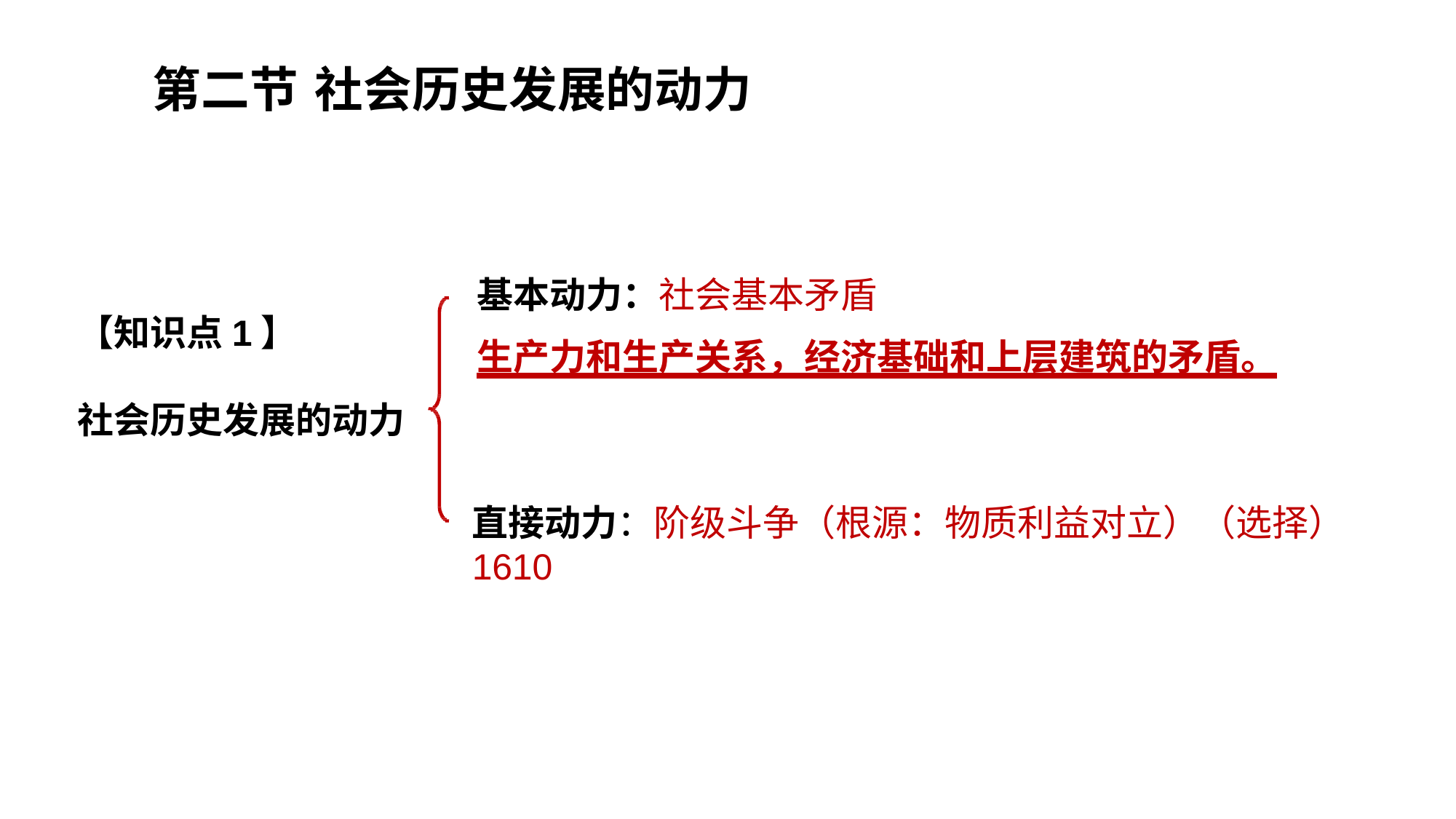

第二节	 社会历史发展的动力
基本动力：社会基本矛盾

【知识点1】

社会历史发展的动力
生产力和生产关系，经济基础和上层建筑的矛盾。
直接动力：阶级斗争（根源：物质利益对立）（选择）1610